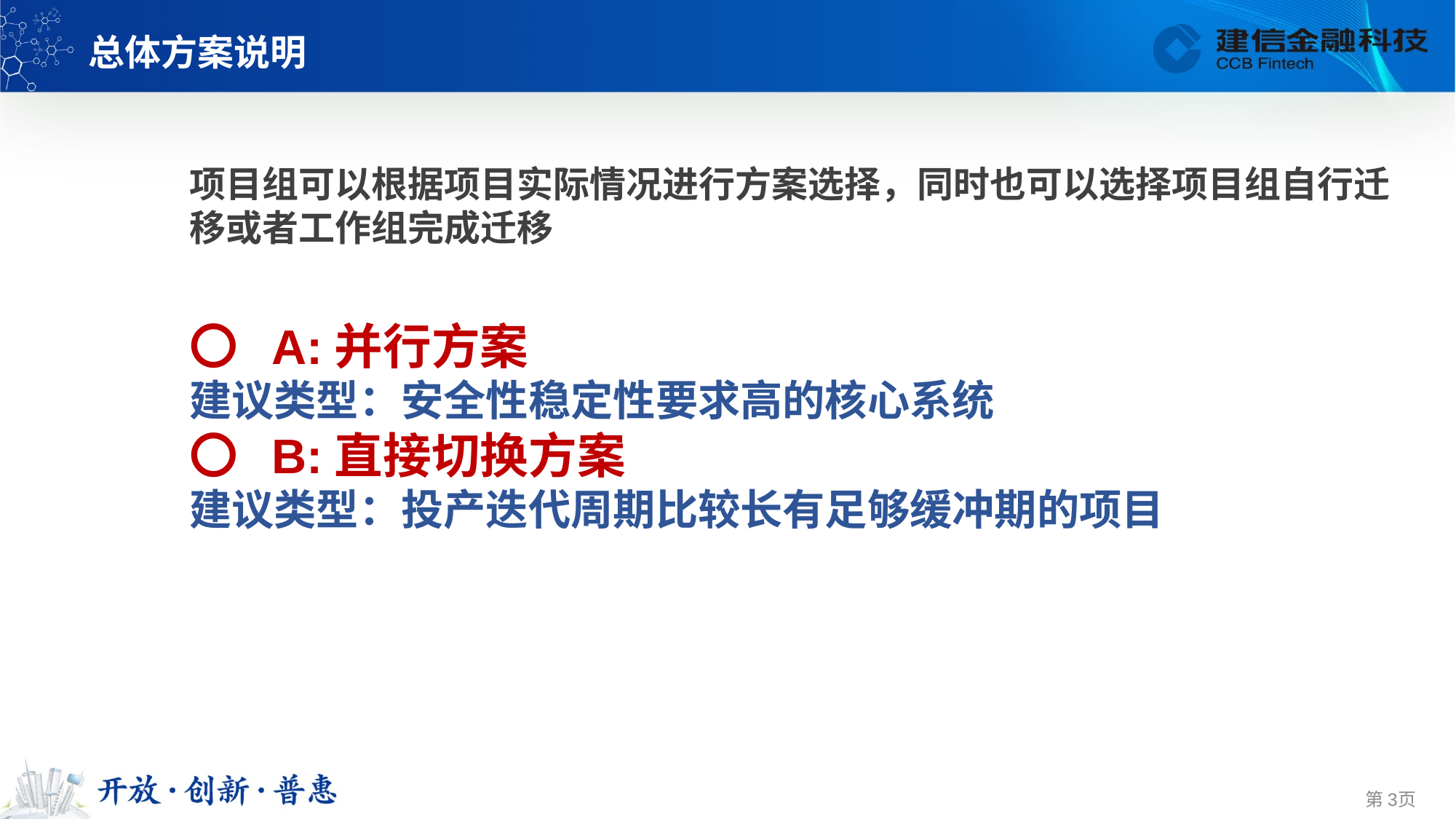

总体方案说明
项目组可以根据项目实际情况进行方案选择，同时也可以选择项目组自行迁移或者工作组完成迁移
〇  A:并行方案
建议类型：安全性稳定性要求高的核心系统
〇  B:直接切换方案
建议类型：投产迭代周期比较长有足够缓冲期的项目